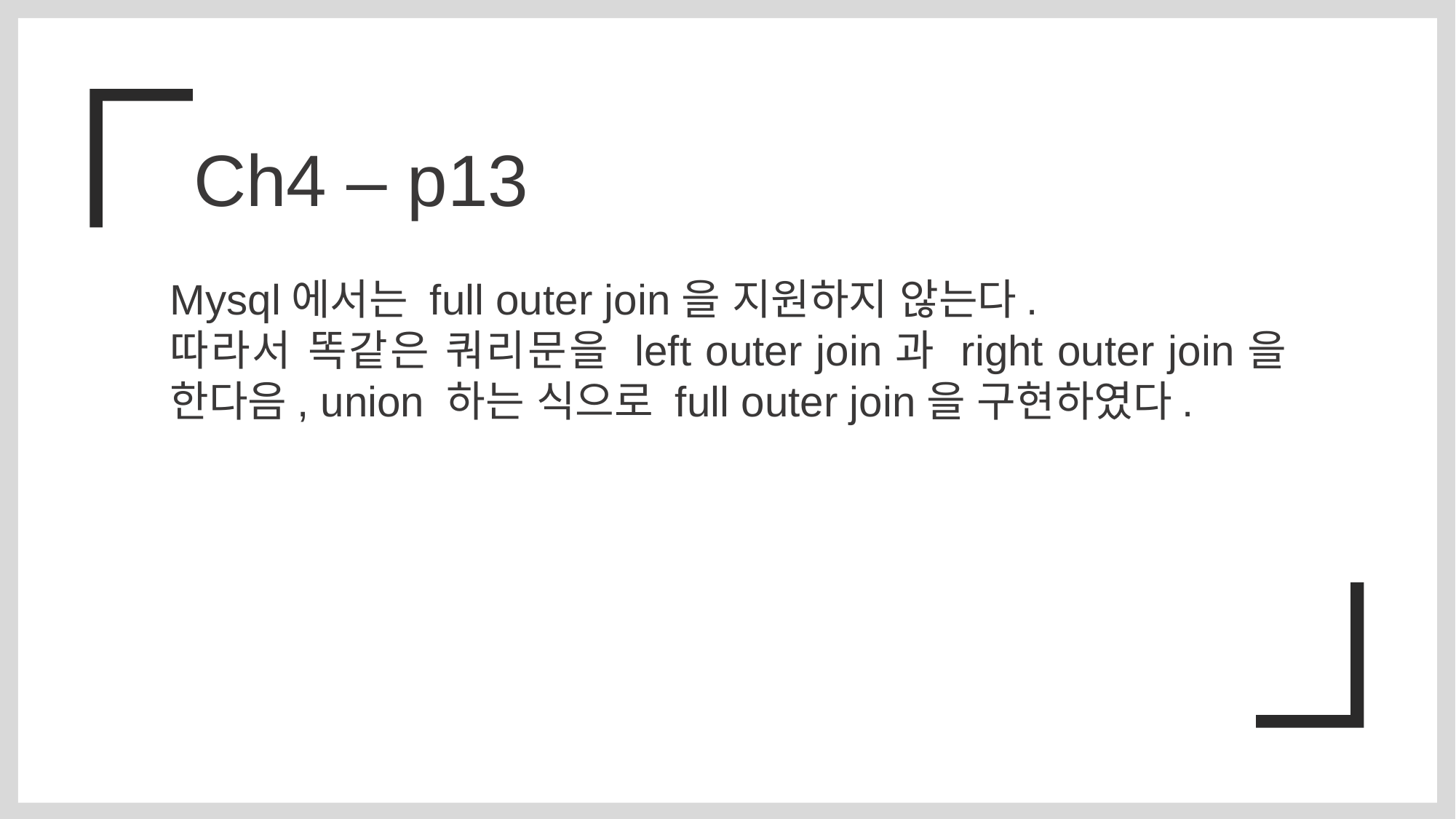

Ch4 – p13
Mysql에서는 full outer join을 지원하지 않는다.
따라서 똑같은 쿼리문을 left outer join과 right outer join을 한다음, union 하는 식으로 full outer join을 구현하였다.